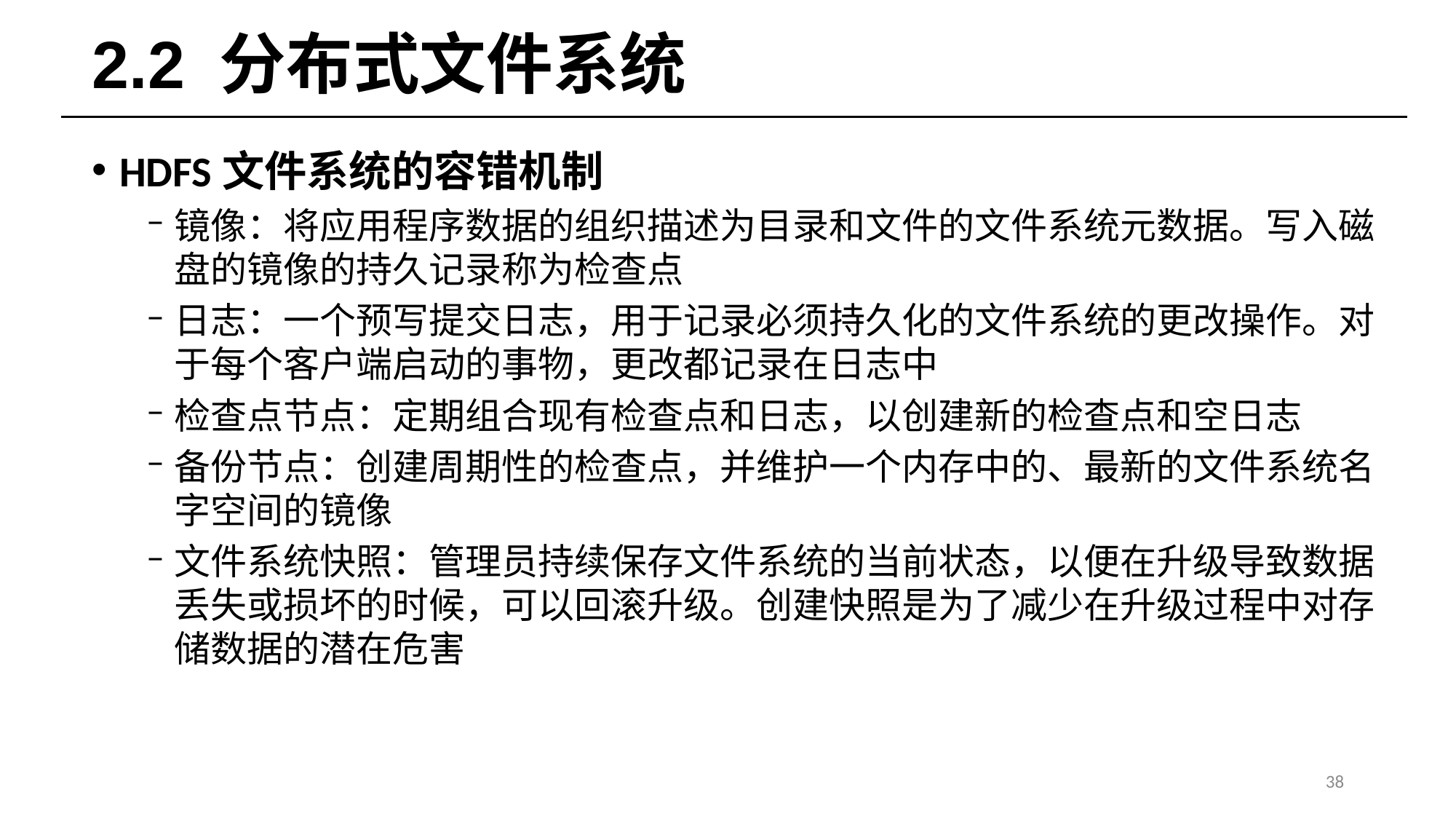

# 2.2 分布式文件系统
HDFS文件系统的容错机制
镜像：将应用程序数据的组织描述为目录和文件的文件系统元数据。写入磁盘的镜像的持久记录称为检查点
日志：一个预写提交日志，用于记录必须持久化的文件系统的更改操作。对于每个客户端启动的事物，更改都记录在日志中
检查点节点：定期组合现有检查点和日志，以创建新的检查点和空日志
备份节点：创建周期性的检查点，并维护一个内存中的、最新的文件系统名字空间的镜像
文件系统快照：管理员持续保存文件系统的当前状态，以便在升级导致数据丢失或损坏的时候，可以回滚升级。创建快照是为了减少在升级过程中对存储数据的潜在危害
38